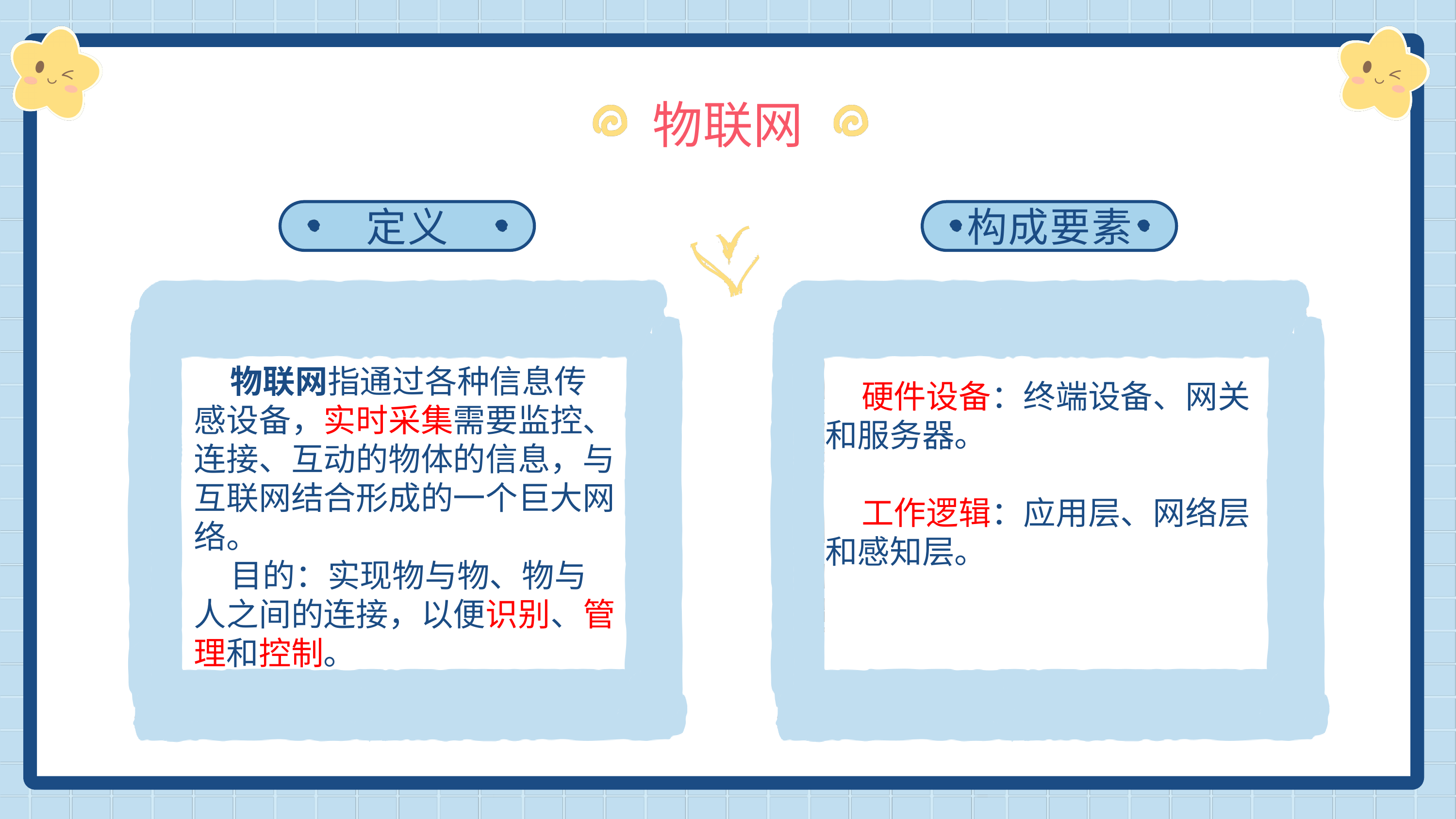

物联网

定义

构成要素

物联网指通过各种信息传感设备，实时采集需要监控、连接、互动的物体的信息，与互联网结合形成的一个巨大网络。
目的：实现物与物、物与人之间的连接，以便识别、管理和控制。
硬件设备：终端设备、网关和服务器。

工作逻辑：应用层、网络层和感知层。